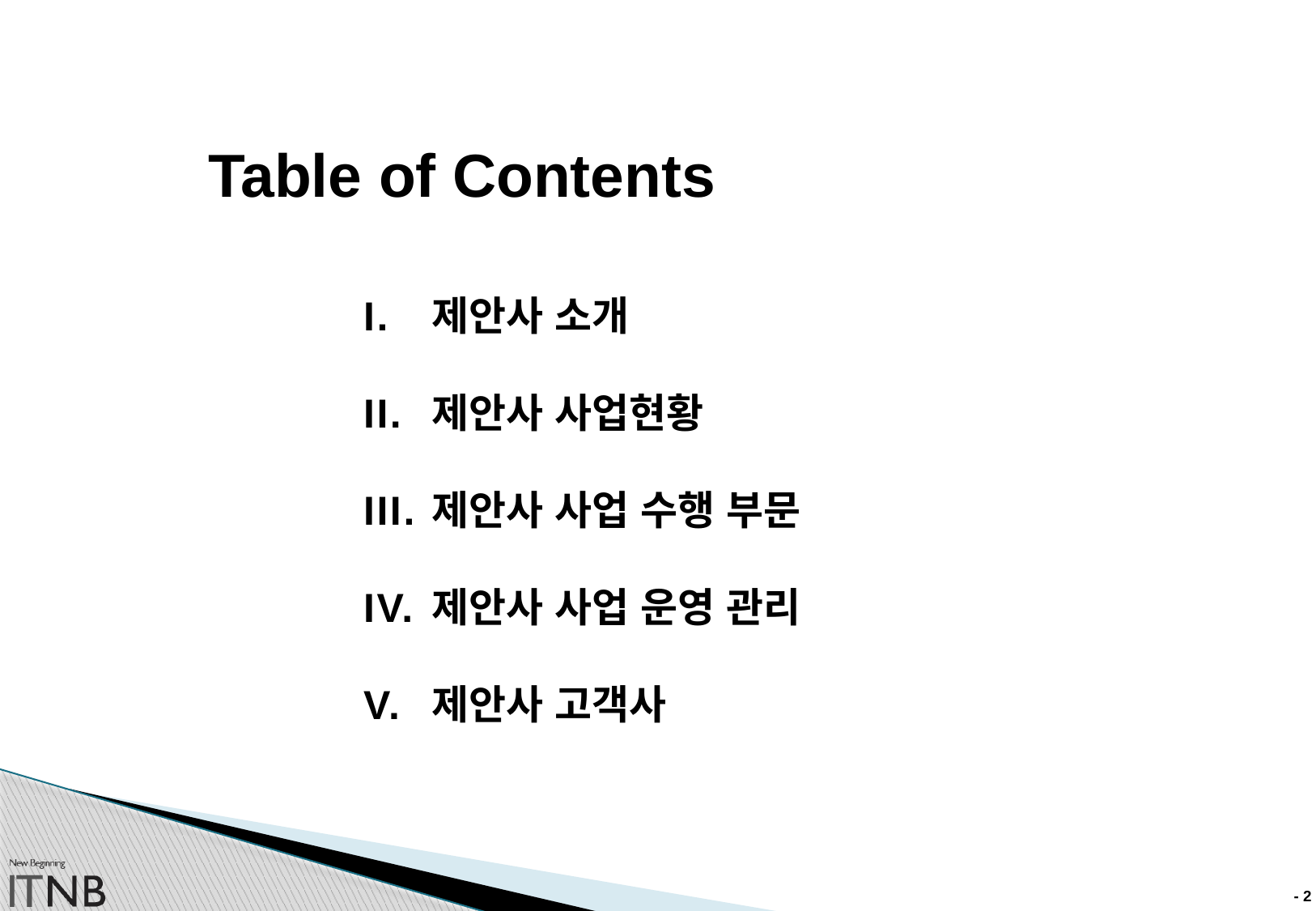

Table of Contents
제안사 소개
제안사 사업현황
제안사 사업 수행 부문
제안사 사업 운영 관리
제안사 고객사